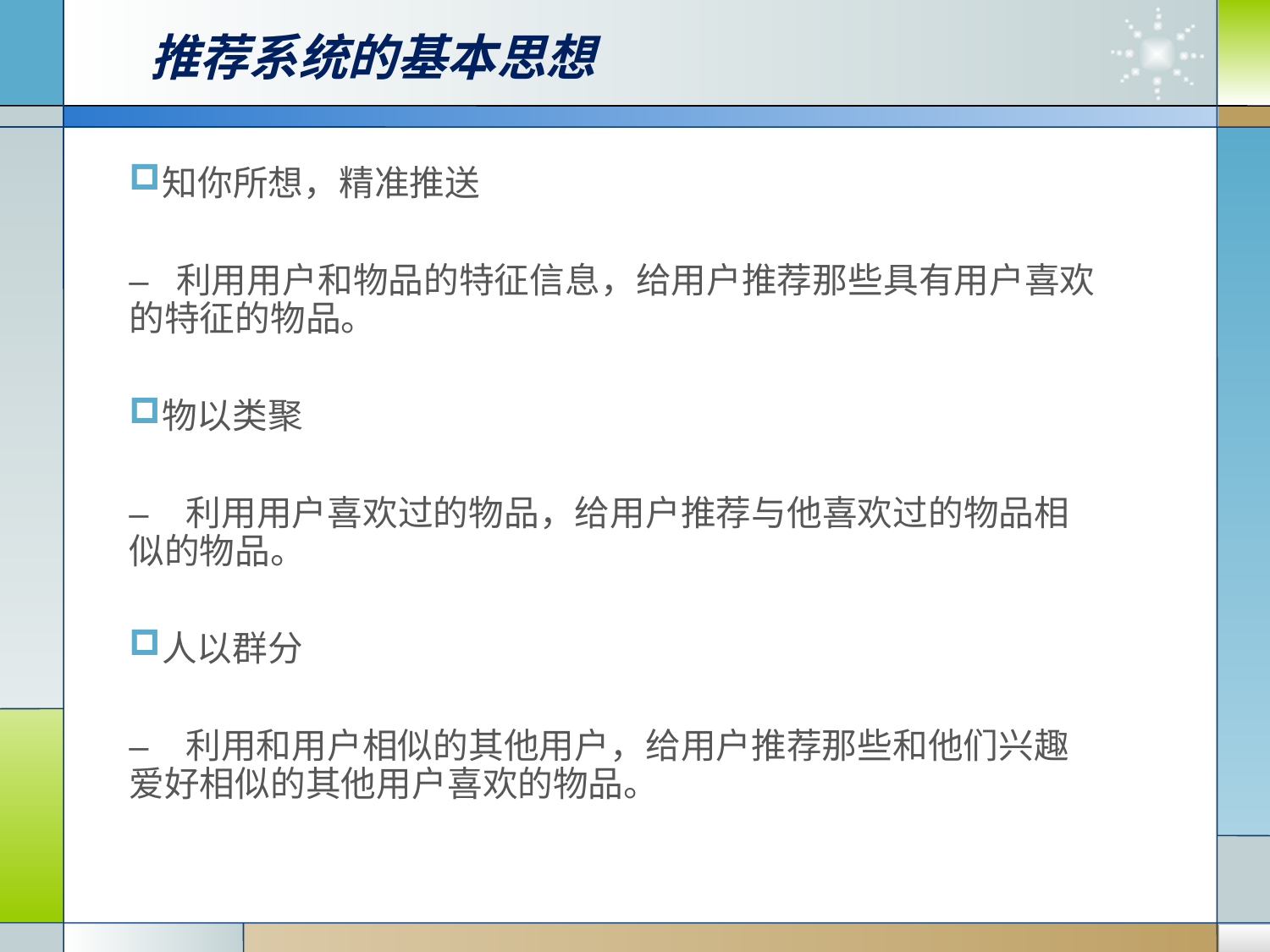

# 推荐系统的基本思想
知你所想，精准推送

–  利用用户和物品的特征信息，给用户推荐那些具有用户喜欢的特征的物品。

物以类聚

–   利用用户喜欢过的物品，给用户推荐与他喜欢过的物品相似的物品。

人以群分

–   利用和用户相似的其他用户，给用户推荐那些和他们兴趣爱好相似的其他用户喜欢的物品。